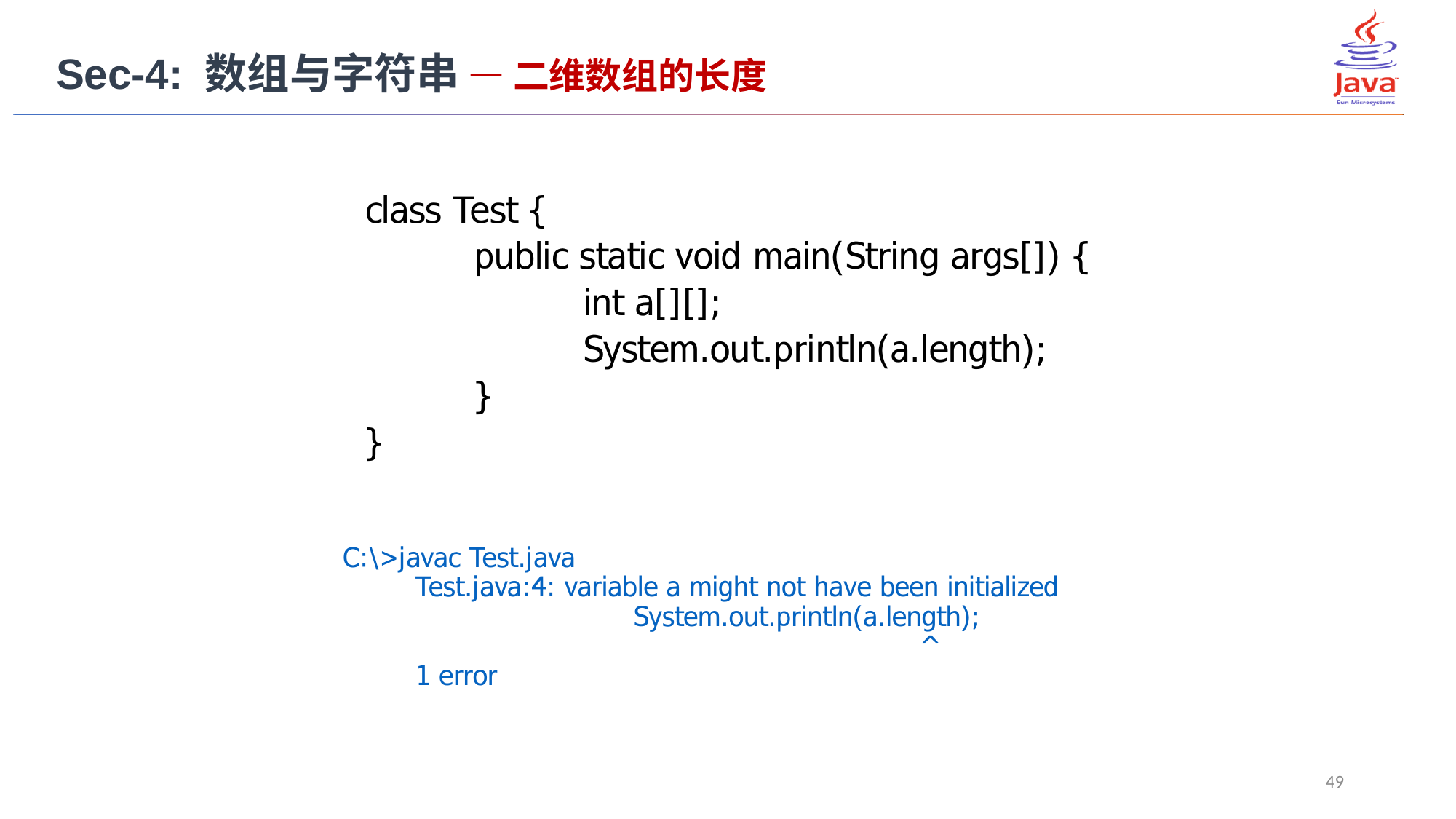

Sec-4: 数组与字符串 — 二维数组的长度
	class Test {
		public static void main(String args[]) {
			int a[][];
			System.out.println(a.length);
		}
	}

C:\>javac Test.java
	Test.java:4: variable a might not have been initialized
                		System.out.println(a.length);
                                   		        ^
	1 error
49